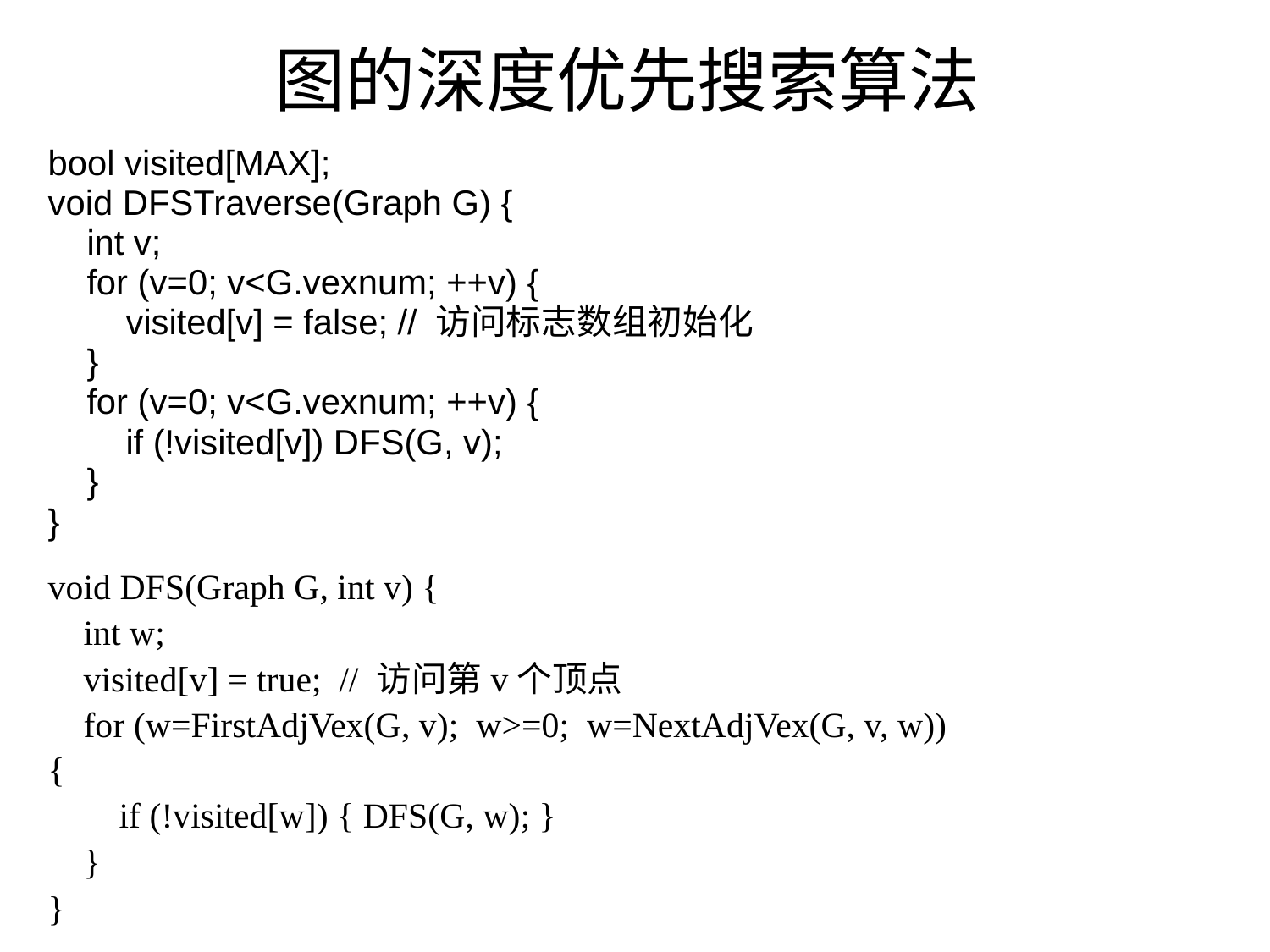

图的深度优先搜索算法
bool visited[MAX];
void DFSTraverse(Graph G) {
    int v;
    for (v=0; v<G.vexnum; ++v) {
        visited[v] = false; // 访问标志数组初始化
    }
    for (v=0; v<G.vexnum; ++v) {
        if (!visited[v]) DFS(G, v);
    }
}
void DFS(Graph G, int v) {
    int w;
    visited[v] = true;  // 访问第v个顶点
    for (w=FirstAdjVex(G, v);  w>=0;  w=NextAdjVex(G, v, w)) {
        if (!visited[w]) { DFS(G, w); }
    }
}